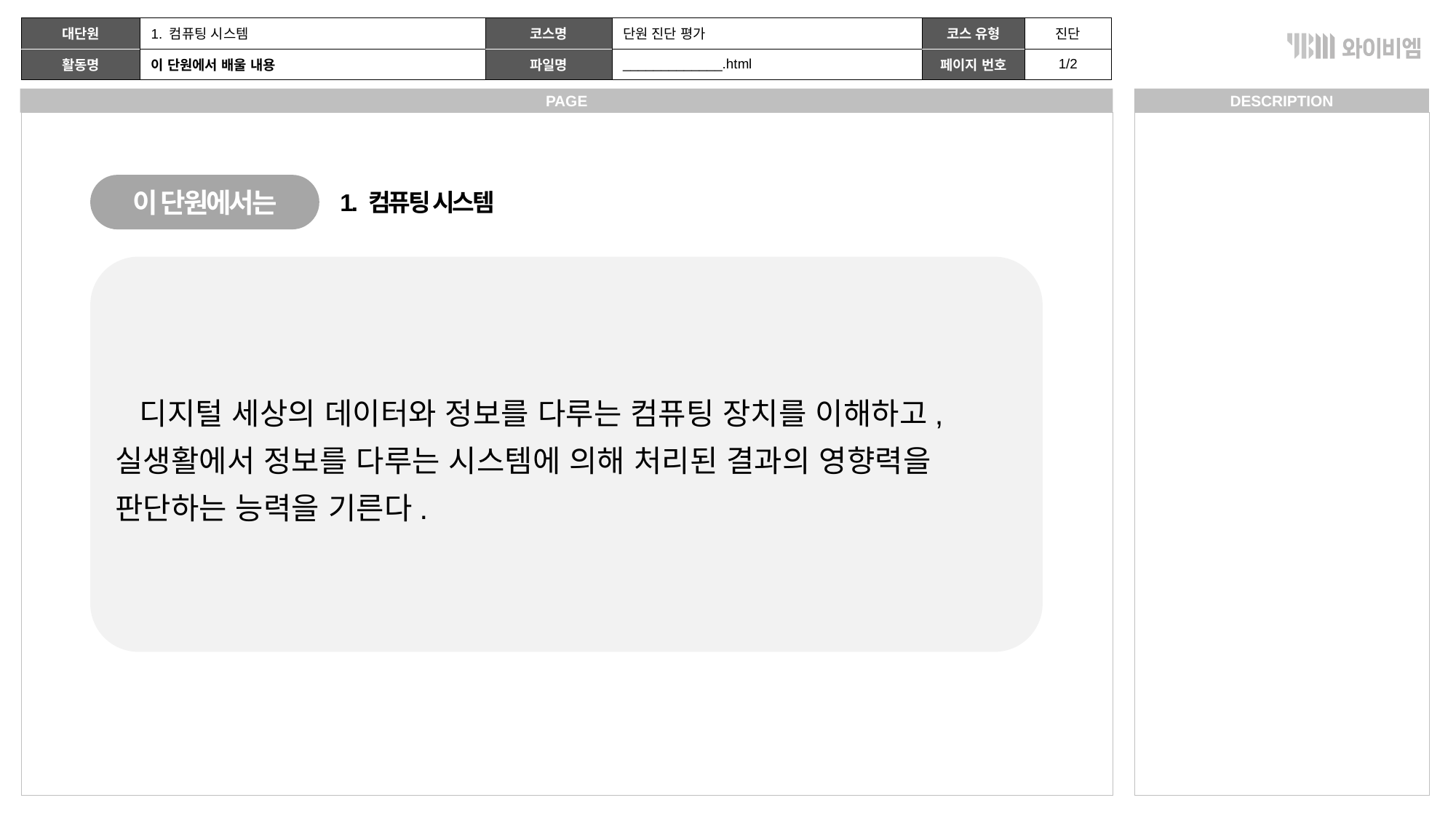

|  | 1. 컴퓨팅 시스템 |  | 단원 진단 평가 |  | 진단 |
| --- | --- | --- | --- | --- | --- |
|  | 이 단원에서 배울 내용 |  | \_\_\_\_\_\_\_\_\_\_\_\_\_.html |  | 1/2 |
이 단원에서는
1. 컴퓨팅 시스템
  디지털 세상의 데이터와 정보를 다루는 컴퓨팅 장치를 이해하고, 실생활에서 정보를 다루는 시스템에 의해 처리된 결과의 영향력을 판단하는 능력을 기른다.